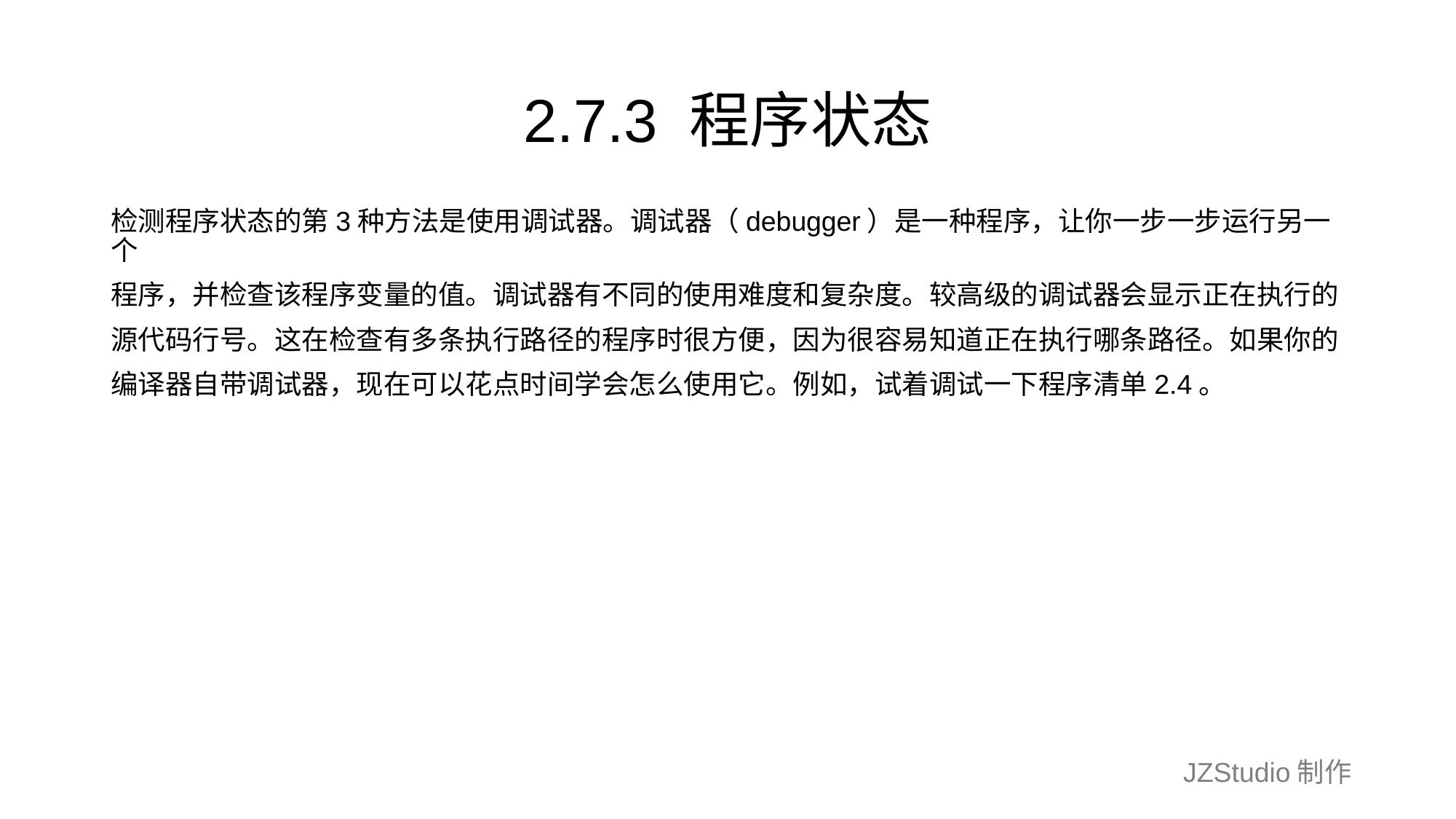

# 2.7.3 程序状态
检测程序状态的第3种方法是使用调试器。调试器（debugger）是一种程序，让你一步一步运行另一个
程序，并检查该程序变量的值。调试器有不同的使用难度和复杂度。较高级的调试器会显示正在执行的
源代码行号。这在检查有多条执行路径的程序时很方便，因为很容易知道正在执行哪条路径。如果你的
编译器自带调试器，现在可以花点时间学会怎么使用它。例如，试着调试一下程序清单2.4。